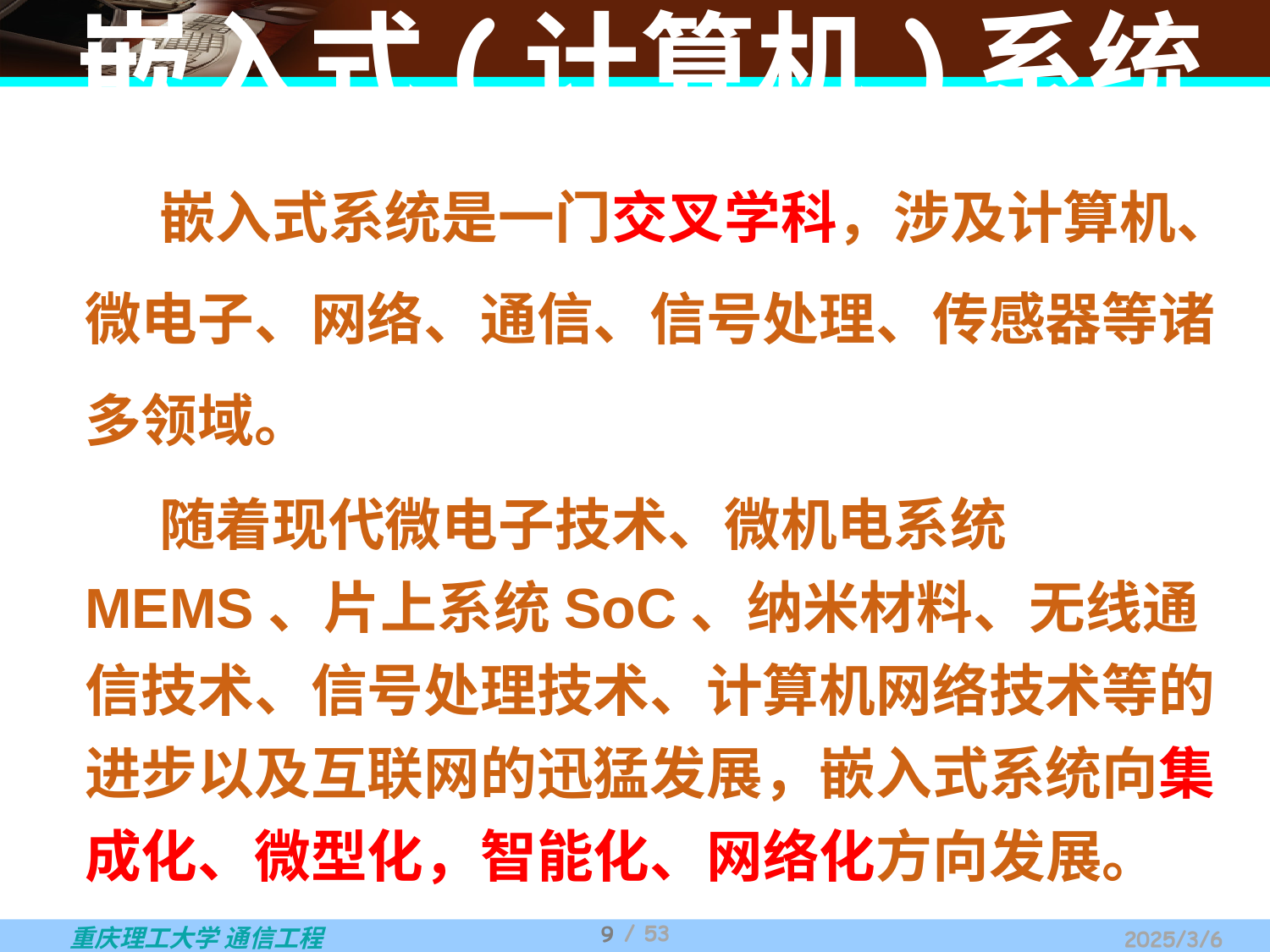

# 嵌入式(计算机)系统
嵌入式系统是一门交叉学科，涉及计算机、微电子、网络、通信、信号处理、传感器等诸多领域。
随着现代微电子技术、微机电系统MEMS、片上系统SoC、纳米材料、无线通信技术、信号处理技术、计算机网络技术等的进步以及互联网的迅猛发展，嵌入式系统向集成化、微型化，智能化、网络化方向发展。
9
/ 53
2025/3/6 Thursday